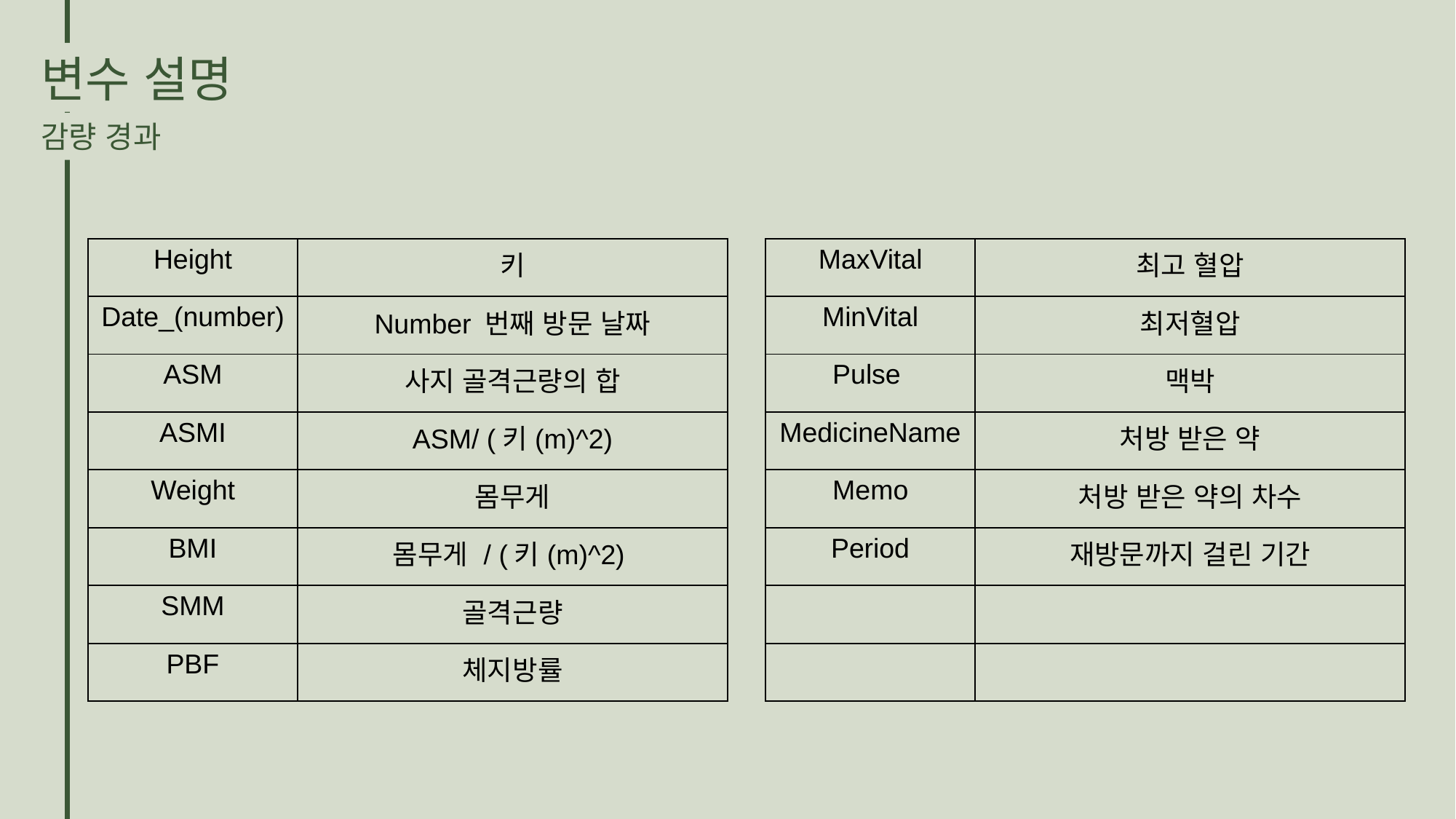

변수 설명
감량 경과
| Height | 키 |
| --- | --- |
| Date\_(number) | Number 번째 방문 날짜 |
| ASM | 사지 골격근량의 합 |
| ASMI | ASM/ (키(m)^2) |
| Weight | 몸무게 |
| BMI | 몸무게 / (키(m)^2) |
| SMM | 골격근량 |
| PBF | 체지방률 |
| MaxVital | 최고 혈압 |
| --- | --- |
| MinVital | 최저혈압 |
| Pulse | 맥박 |
| MedicineName | 처방 받은 약 |
| Memo | 처방 받은 약의 차수 |
| Period | 재방문까지 걸린 기간 |
|  |  |
|  |  |